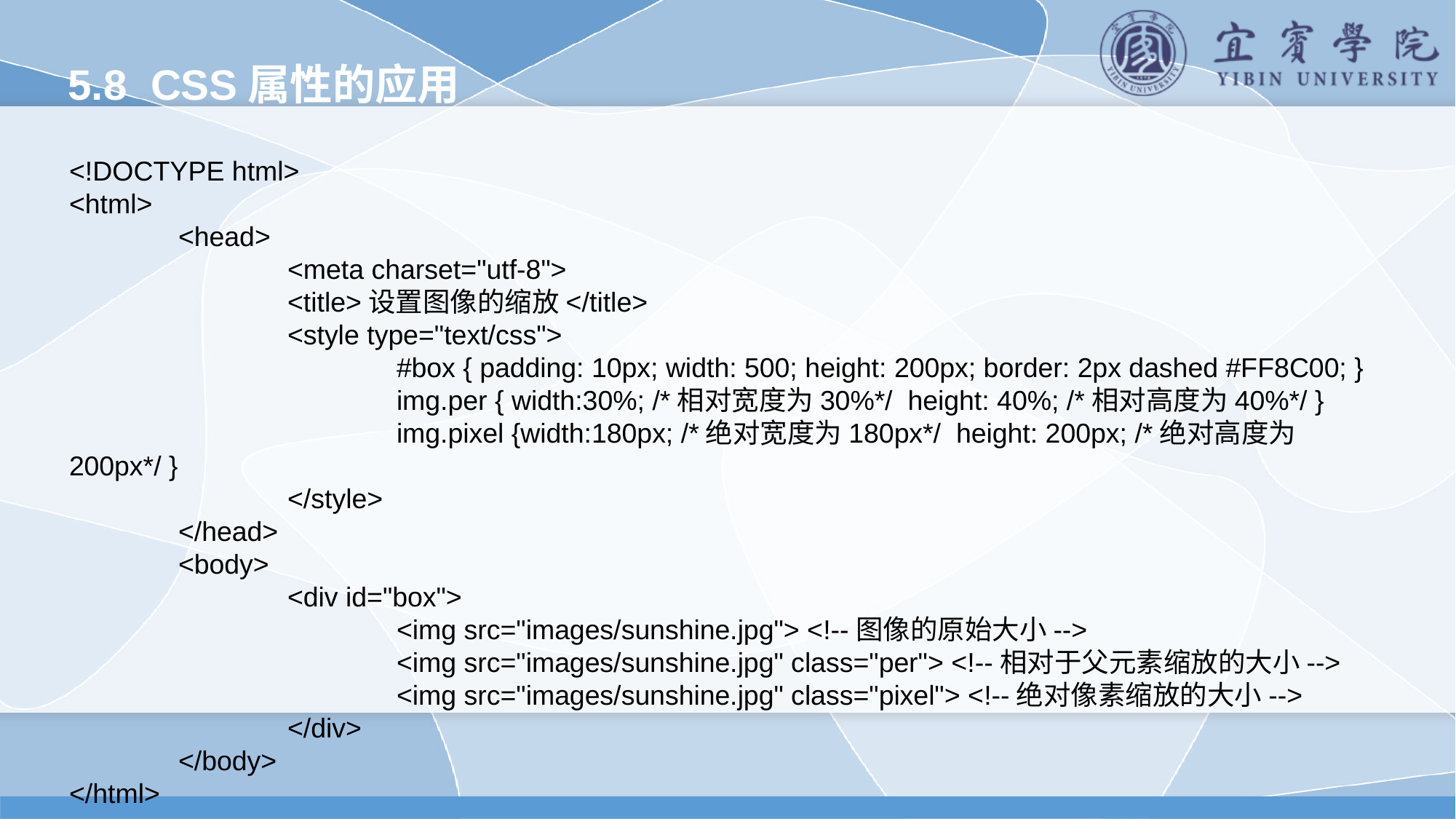

5.8  CSS属性的应用
<!DOCTYPE html>
<html>
	<head>
		<meta charset="utf-8">
		<title>设置图像的缩放</title>
		<style type="text/css">
			#box { padding: 10px; width: 500; height: 200px; border: 2px dashed #FF8C00; }
			img.per { width:30%; /*相对宽度为30%*/  height: 40%; /*相对高度为40%*/ }
			img.pixel {width:180px; /*绝对宽度为180px*/  height: 200px; /*绝对高度为200px*/ }
		</style>
	</head>
	<body>
		<div id="box">
			<img src="images/sunshine.jpg"> <!--图像的原始大小-->
			<img src="images/sunshine.jpg" class="per"> <!--相对于父元素缩放的大小-->
			<img src="images/sunshine.jpg" class="pixel"> <!--绝对像素缩放的大小-->
		</div>
	</body>
</html>